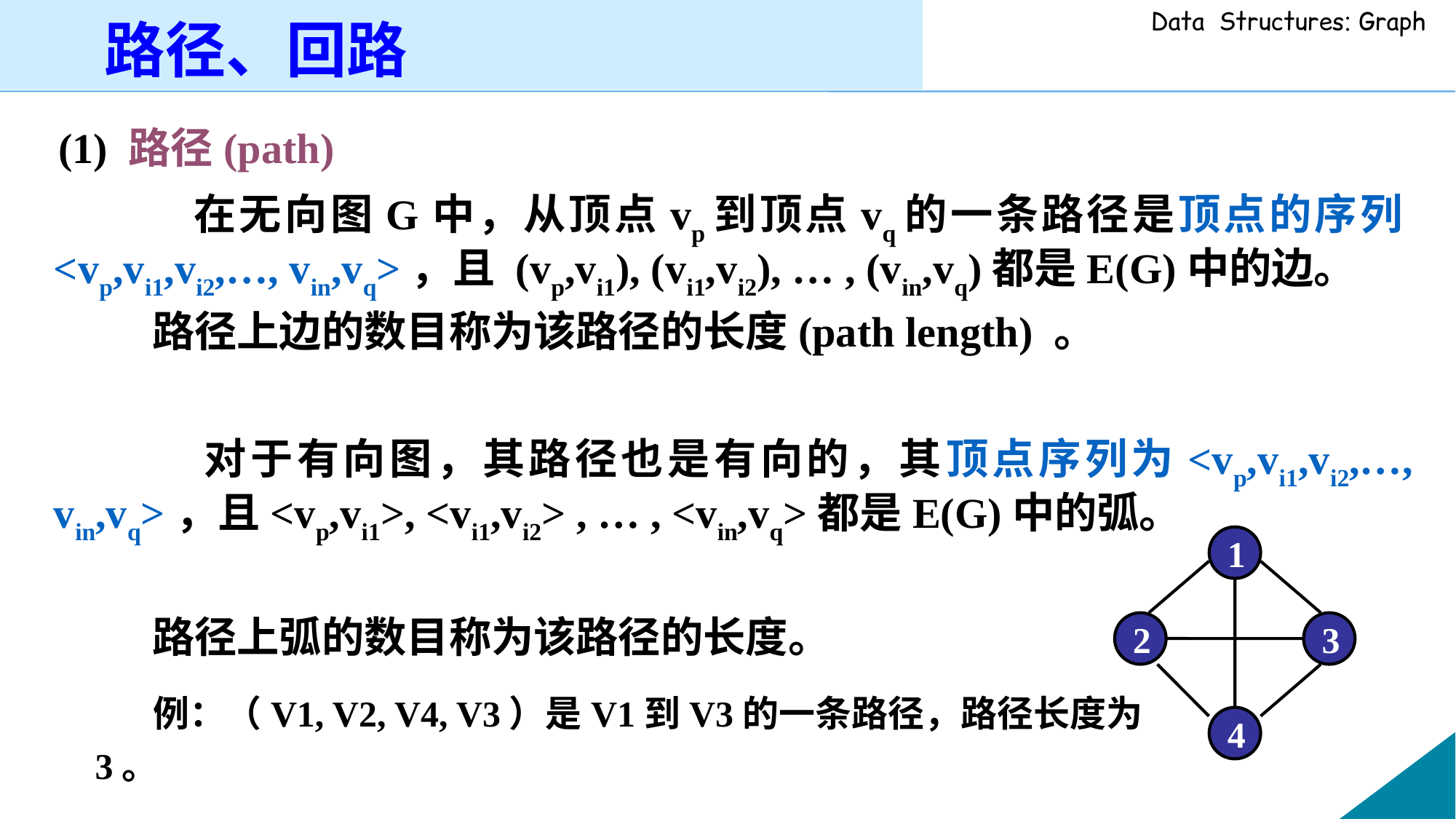

路径、回路

   (1) 路径(path)
            在无向图G中，从顶点vp到顶点vq的一条路径是顶点的序列<vp,vi1,vi2,…, vin,vq>，且 (vp,vi1), (vi1,vi2), … , (vin,vq)都是E(G)中的边。
            路径上边的数目称为该路径的长度(path length) 。

            对于有向图，其路径也是有向的，其顶点序列为<vp,vi1,vi2,…, vin,vq>，且<vp,vi1>, <vi1,vi2> , … , <vin,vq>都是E(G)中的弧。

            路径上弧的数目称为该路径的长度。

1

2
3

4
      例：（V1, V2, V4, V3）是V1到V3的一条路径，路径长度为3。